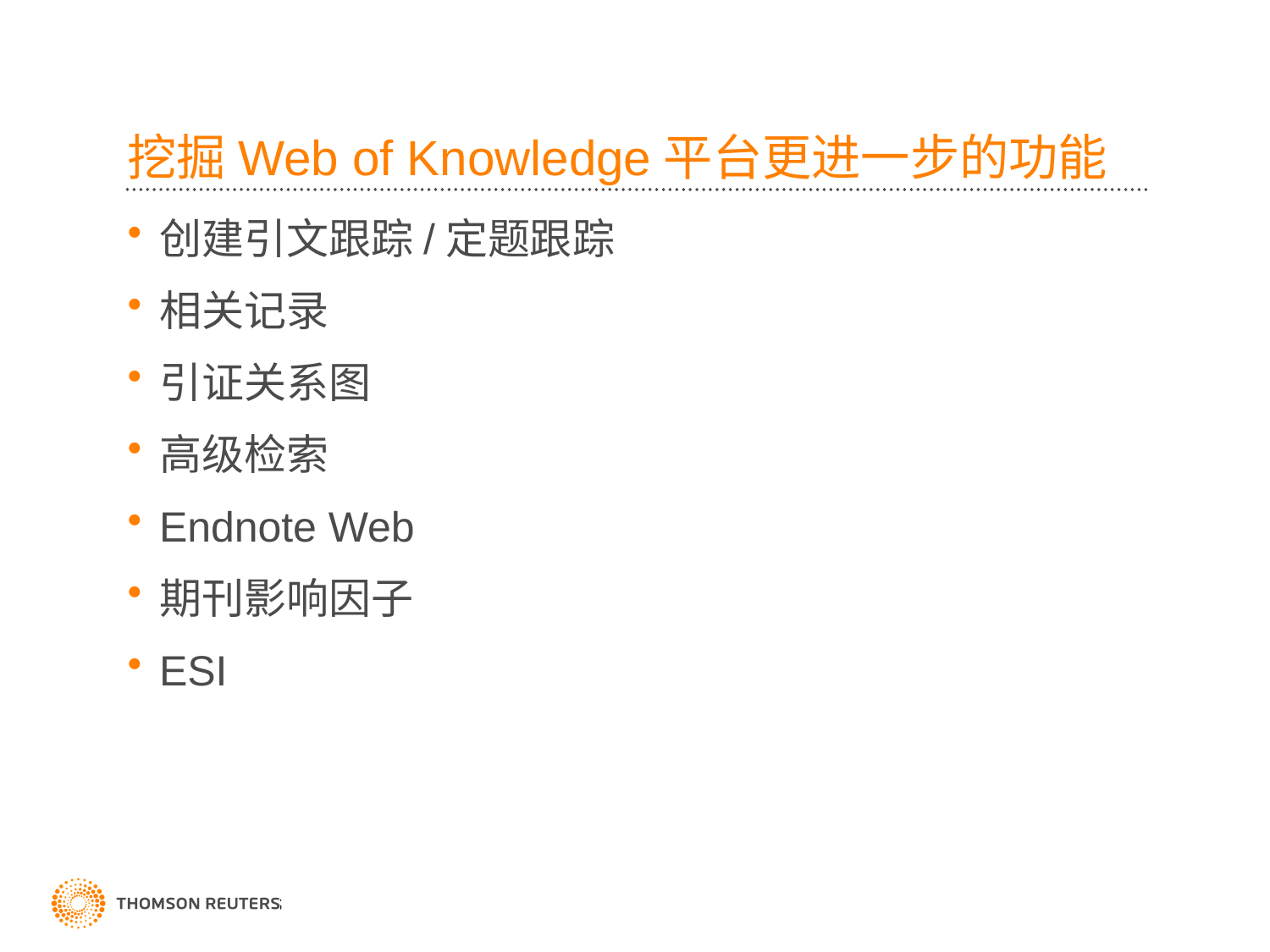

# 挖掘Web of Knowledge平台更进一步的功能
创建引文跟踪/定题跟踪
相关记录
引证关系图
高级检索
Endnote Web
期刊影响因子
ESI